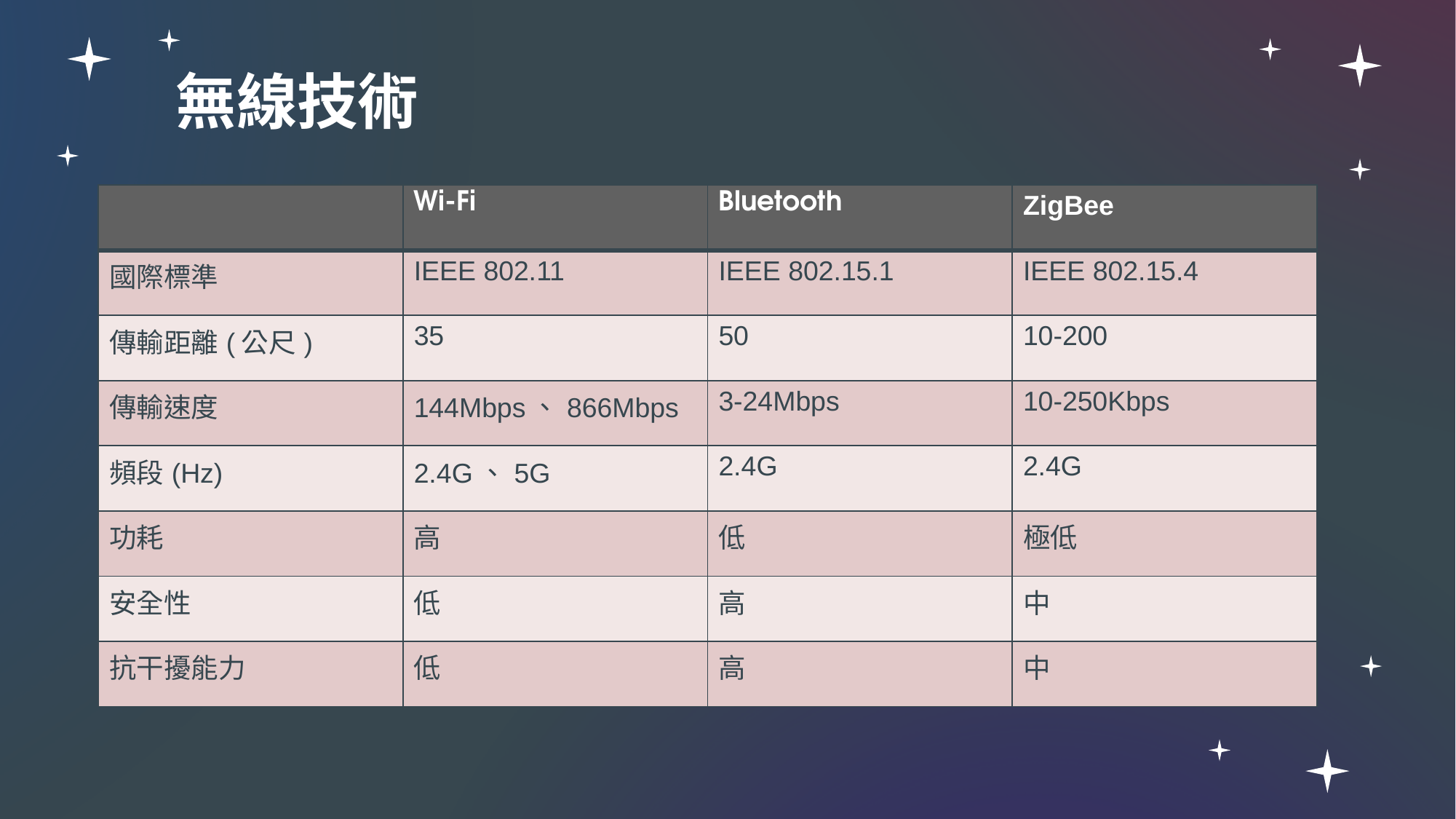

無線技術
|  | Wi-Fi | Bluetooth | ZigBee |
| --- | --- | --- | --- |
| 國際標準 | IEEE 802.11 | IEEE 802.15.1 | IEEE 802.15.4 |
| 傳輸距離(公尺) | 35 | 50 | 10-200 |
| 傳輸速度 | 144Mbps、866Mbps | 3-24Mbps | 10-250Kbps |
| 頻段(Hz) | 2.4G、5G | 2.4G | 2.4G |
| 功耗 | 高 | 低 | 極低 |
| 安全性 | 低 | 高 | 中 |
| 抗干擾能力 | 低 | 高 | 中 |